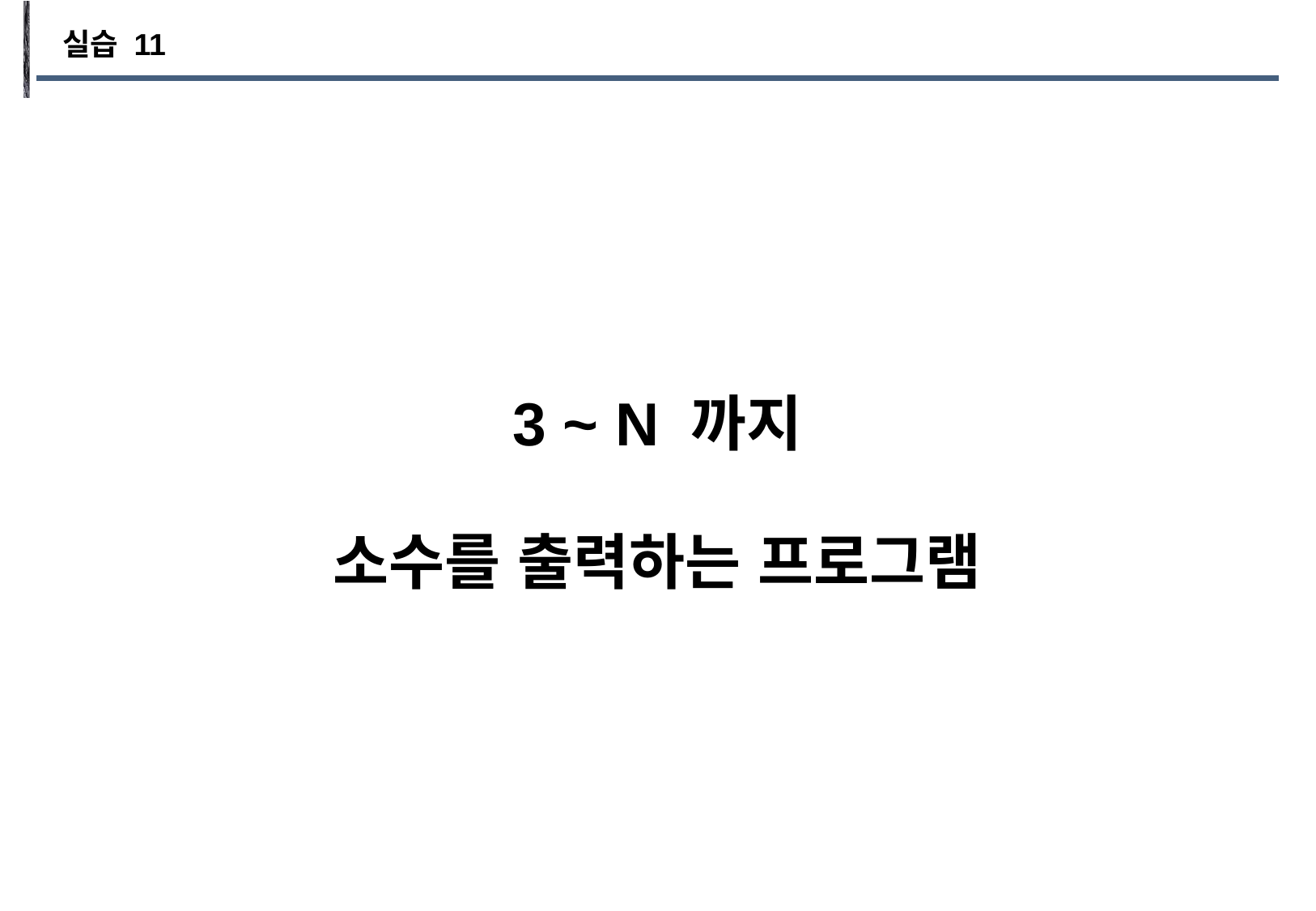

실습 11

3 ~ N 까지
소수를 출력하는 프로그램